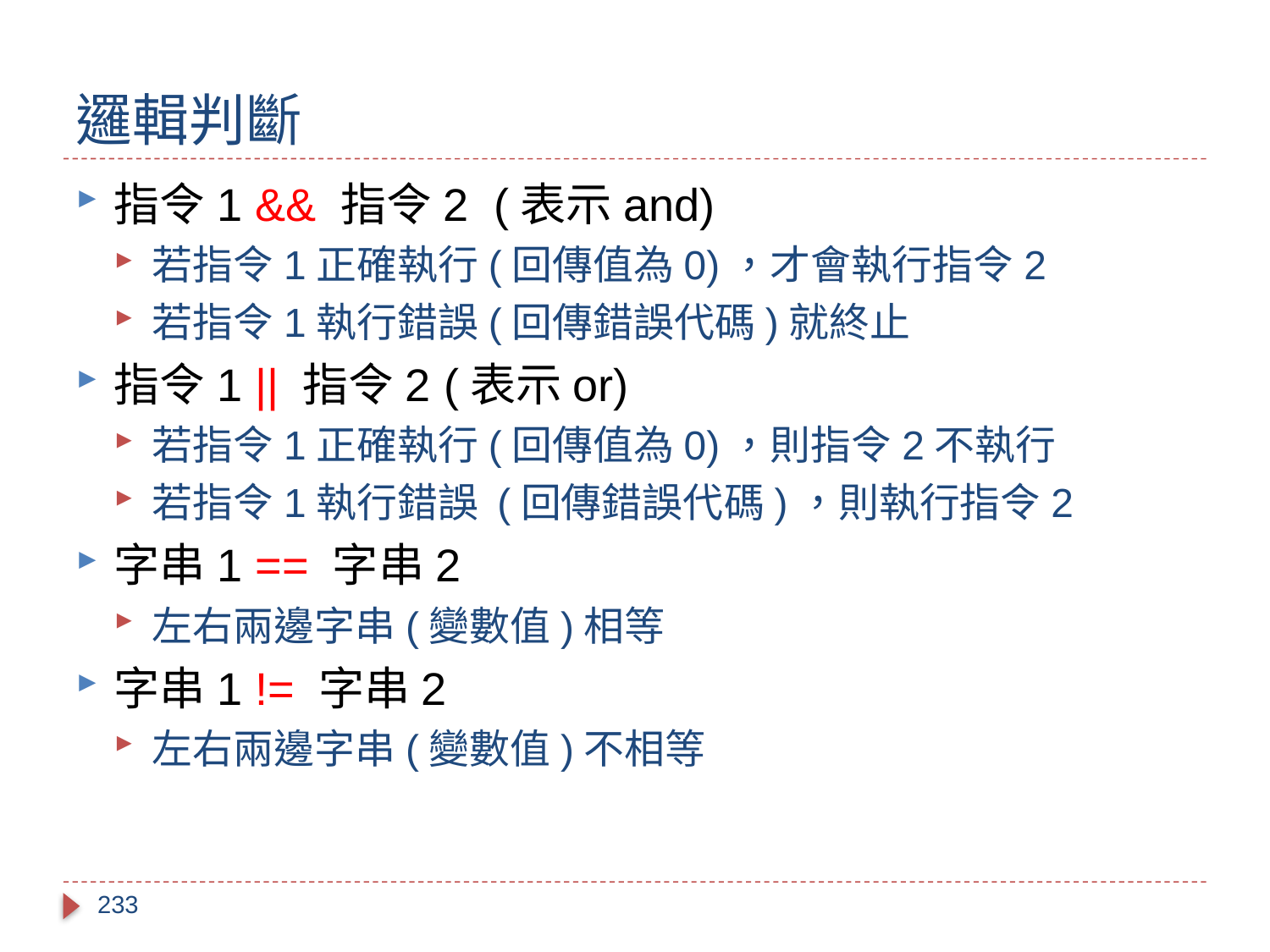

# 邏輯判斷
指令1 && 指令2  (表示and)
若指令1正確執行(回傳值為0)，才會執行指令2
若指令1執行錯誤(回傳錯誤代碼)就終止
指令1 || 指令2 (表示or)
若指令1正確執行(回傳值為0)，則指令2不執行
若指令1執行錯誤 (回傳錯誤代碼)，則執行指令2
字串1 == 字串2
左右兩邊字串(變數值)相等
字串1 != 字串2
左右兩邊字串(變數值)不相等

233